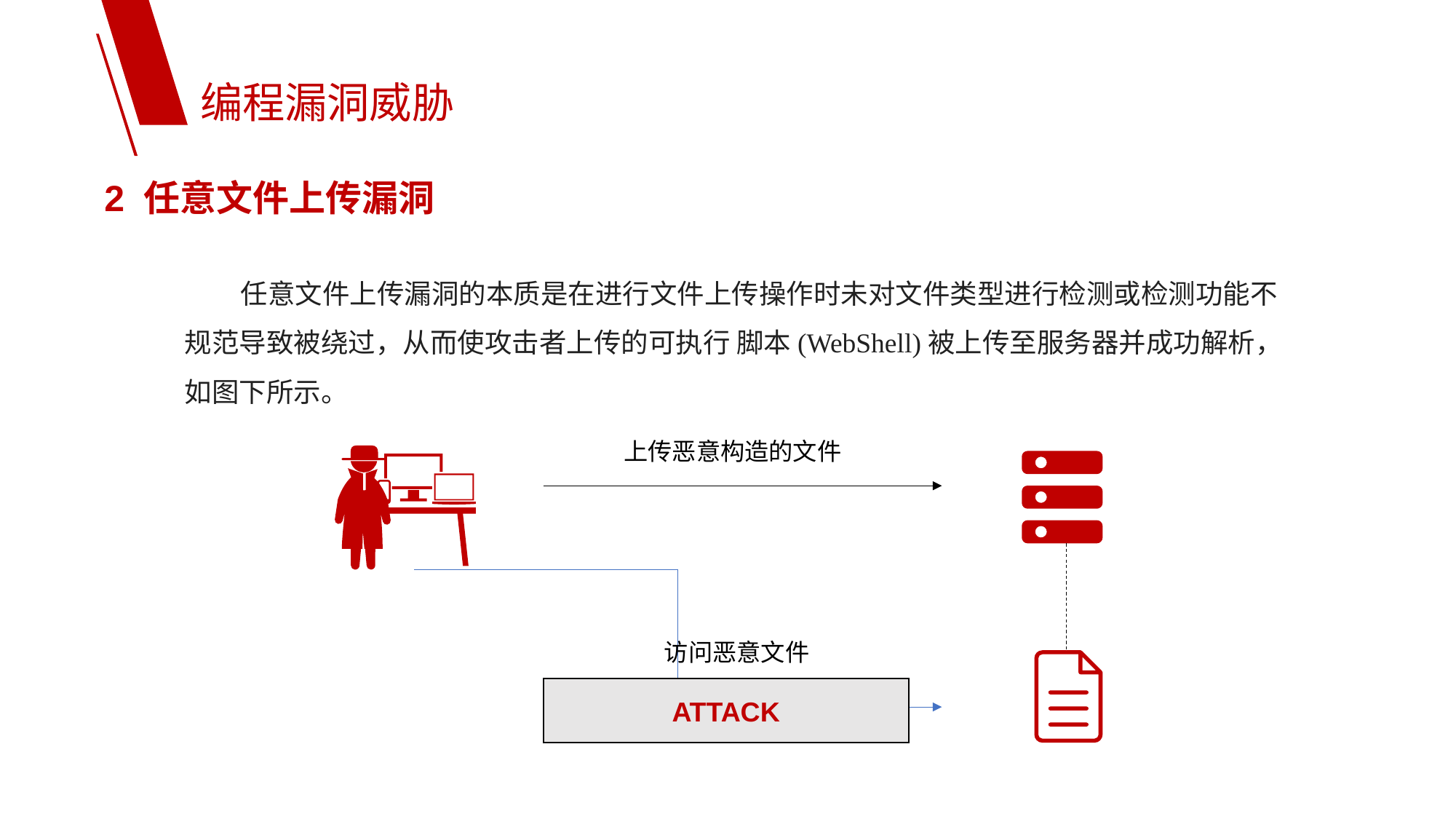

编程漏洞威胁
2 任意文件上传漏洞

        任意文件上传漏洞的本质是在进行文件上传操作时未对文件类型进行检测或检测功能不规范导致被绕过，从而使攻击者上传的可执行 脚本(WebShell)被上传至服务器并成功解析，如图下所示。
上传恶意构造的文件

访问恶意文件

ATTACK